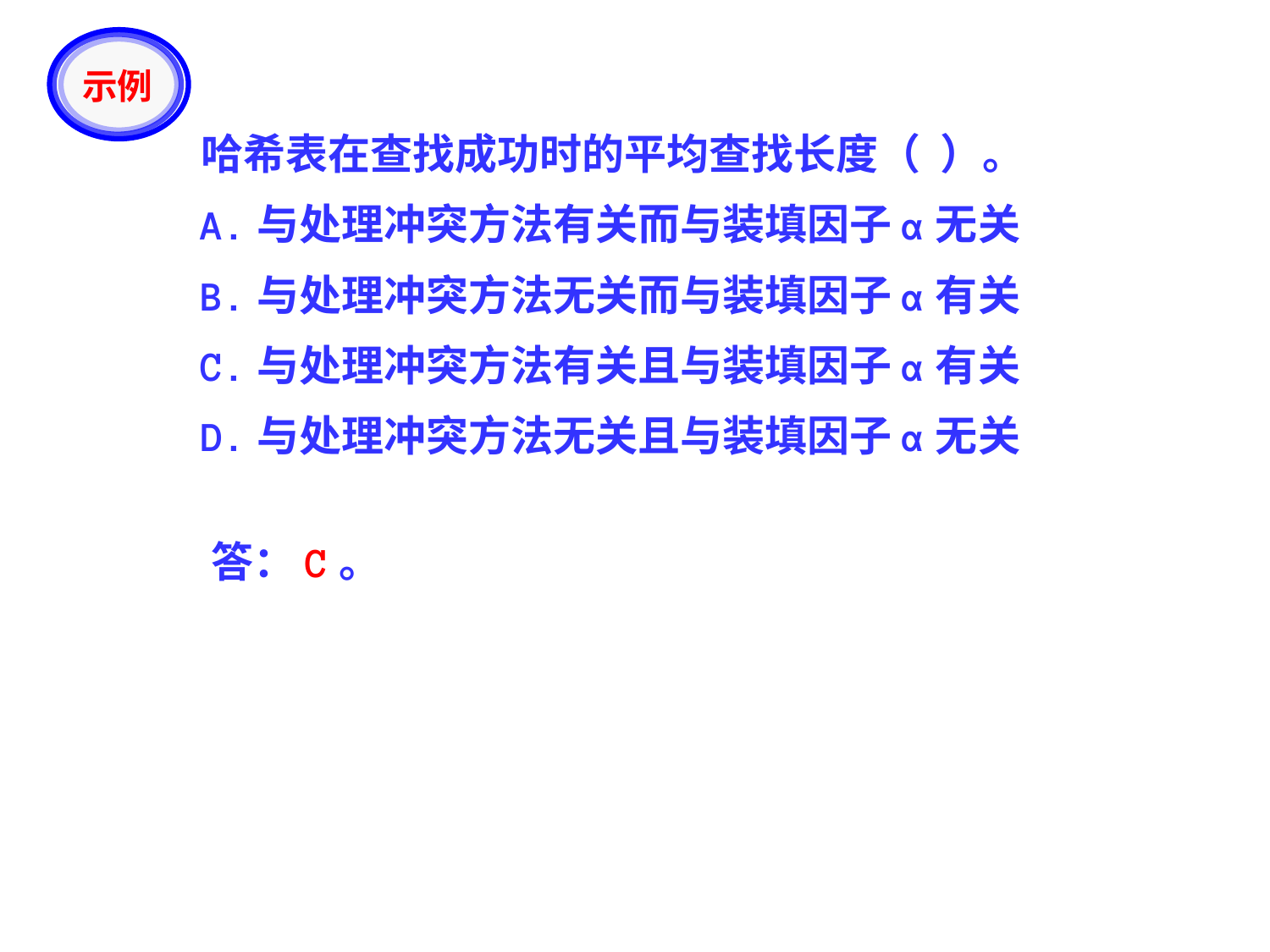

示例
哈希表在查找成功时的平均查找长度（  ）。
A.与处理冲突方法有关而与装填因子α无关
B.与处理冲突方法无关而与装填因子α有关
C.与处理冲突方法有关且与装填因子α有关
D.与处理冲突方法无关且与装填因子α无关
答：C。